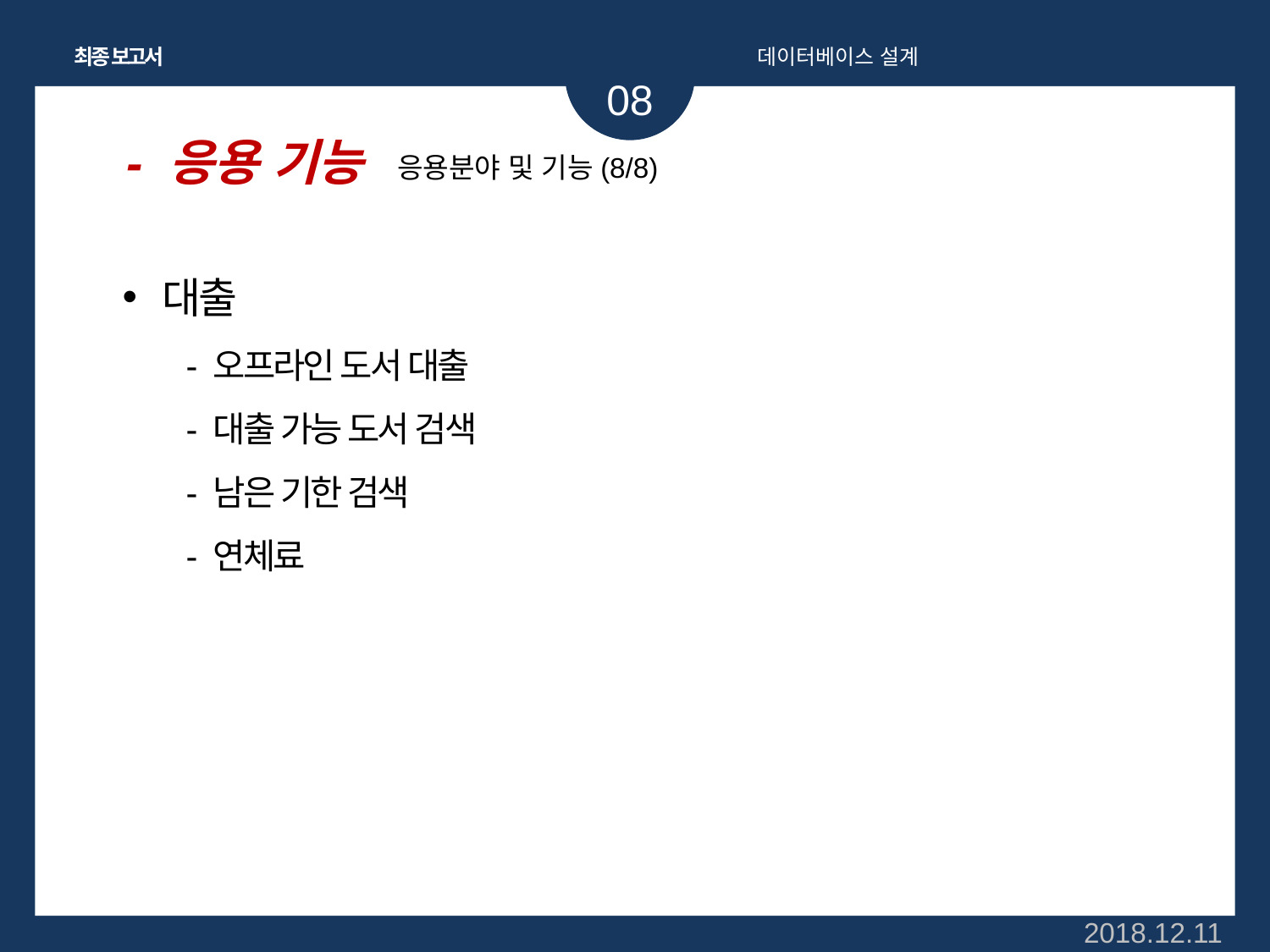

최종 보고서
데이터베이스 설계
08

- 응용 기능
응용분야 및 기능(8/8)
대출
- 오프라인 도서 대출
- 대출 가능 도서 검색
- 남은 기한 검색
- 연체료
2018.12.11